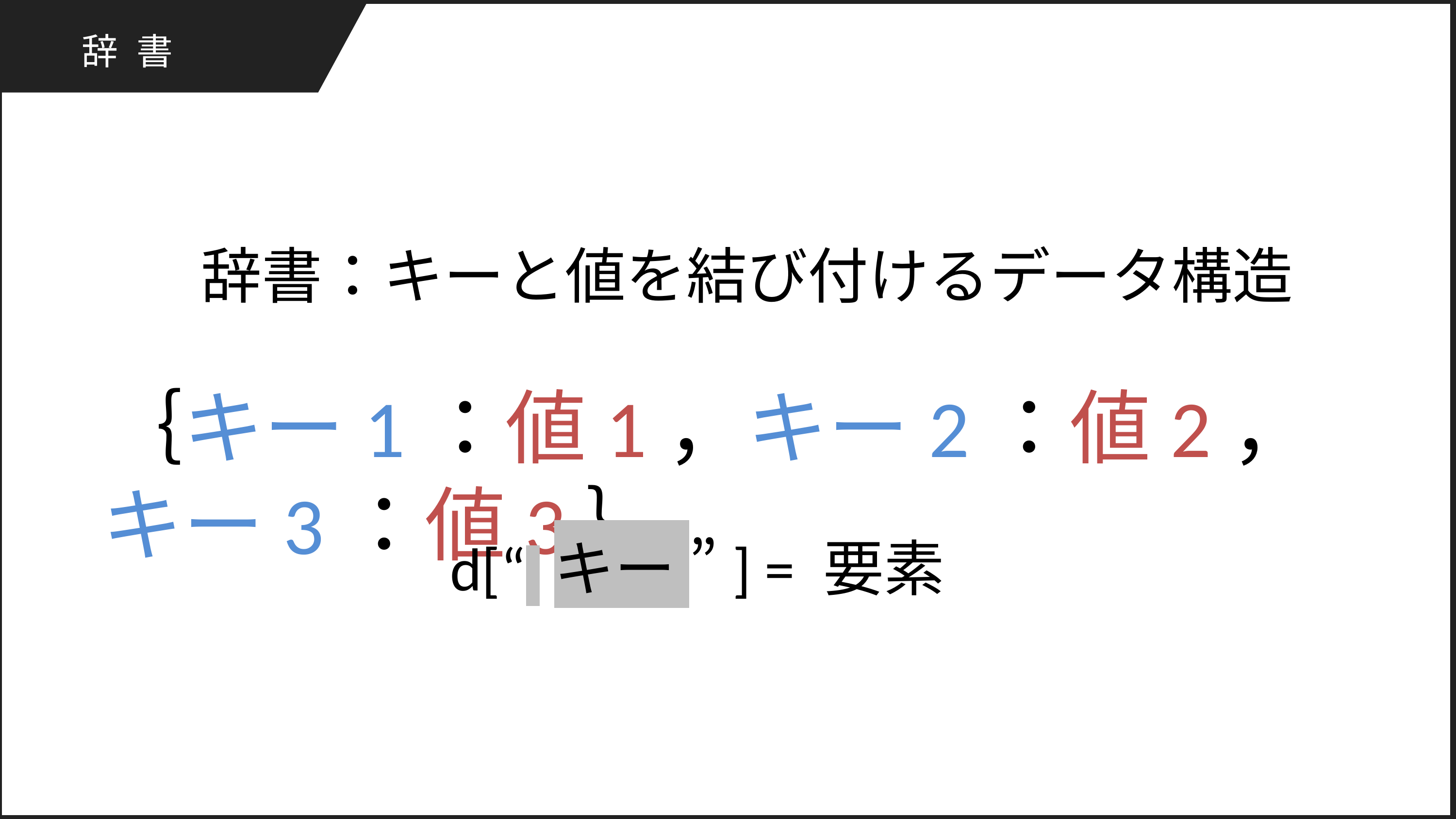

辞書
辞書：キーと値を結び付けるデータ構造
｛キー1：値1，キー2：値2，キー3：値3｝
d[“ キー ”] = 要素